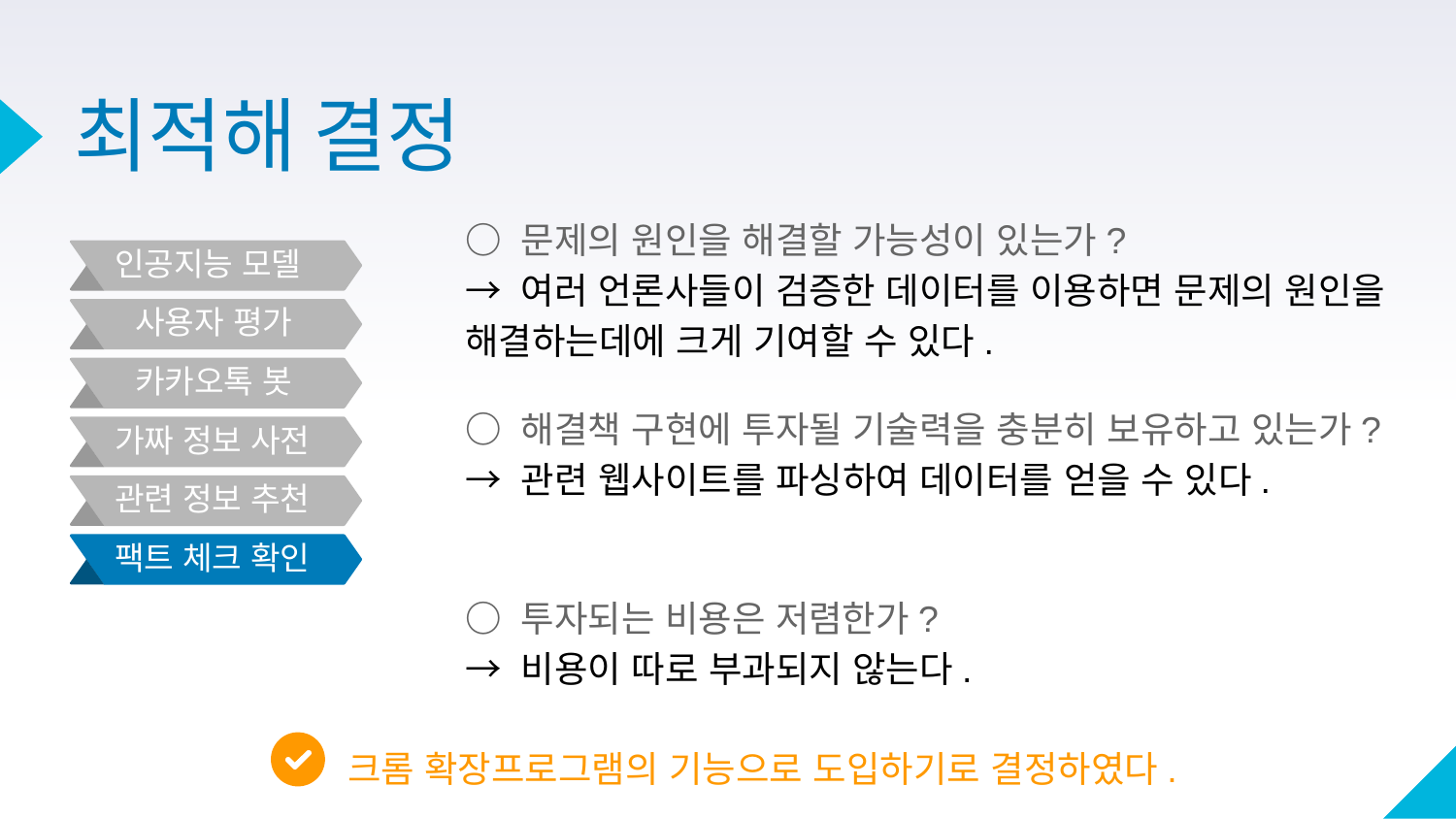

# 최적해 결정
○ 문제의 원인을 해결할 가능성이 있는가?
→ 여러 언론사들이 검증한 데이터를 이용하면 문제의 원인을 해결하는데에 크게 기여할 수 있다.

인공지능 모델

사용자 평가

카카오톡 봇
○ 해결책 구현에 투자될 기술력을 충분히 보유하고 있는가?
→ 관련 웹사이트를 파싱하여 데이터를 얻을 수 있다.

가짜 정보 사전

관련 정보 추천

팩트 체크 확인

○ 투자되는 비용은 저렴한가?
→ 비용이 따로 부과되지 않는다.

크롬 확장프로그램의 기능으로 도입하기로 결정하였다.